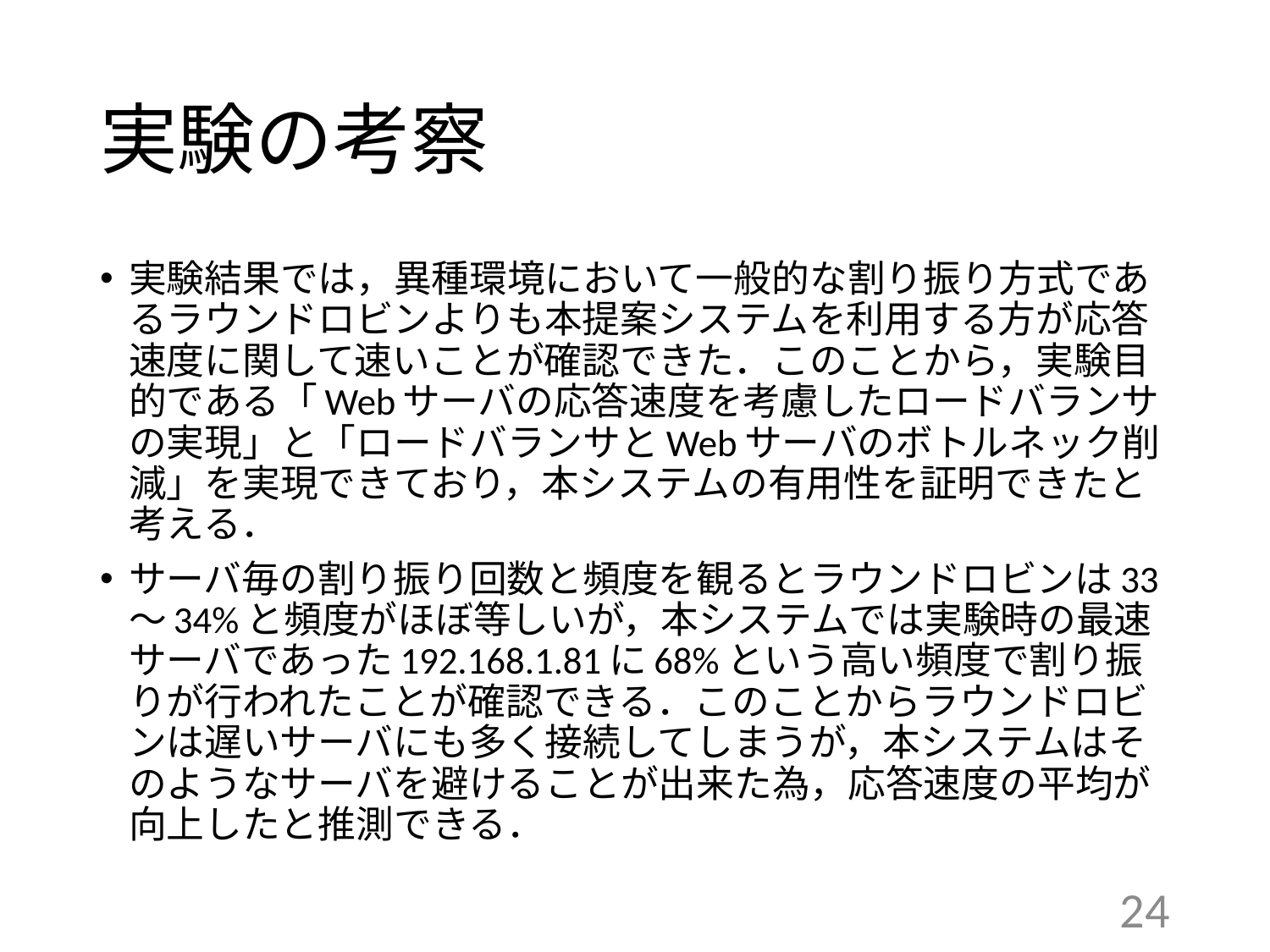

# 実験の考察
実験結果では，異種環境において一般的な割り振り方式であるラウンドロビンよりも本提案システムを利用する方が応答速度に関して速いことが確認できた．このことから，実験目的である「Webサーバの応答速度を考慮したロードバランサの実現」と「ロードバランサとWebサーバのボトルネック削減」を実現できており，本システムの有用性を証明できたと考える．
サーバ毎の割り振り回数と頻度を観るとラウンドロビンは33～34%と頻度がほぼ等しいが，本システムでは実験時の最速サーバであった192.168.1.81に68%という高い頻度で割り振りが行われたことが確認できる．このことからラウンドロビンは遅いサーバにも多く接続してしまうが，本システムはそのようなサーバを避けることが出来た為，応答速度の平均が向上したと推測できる．

24